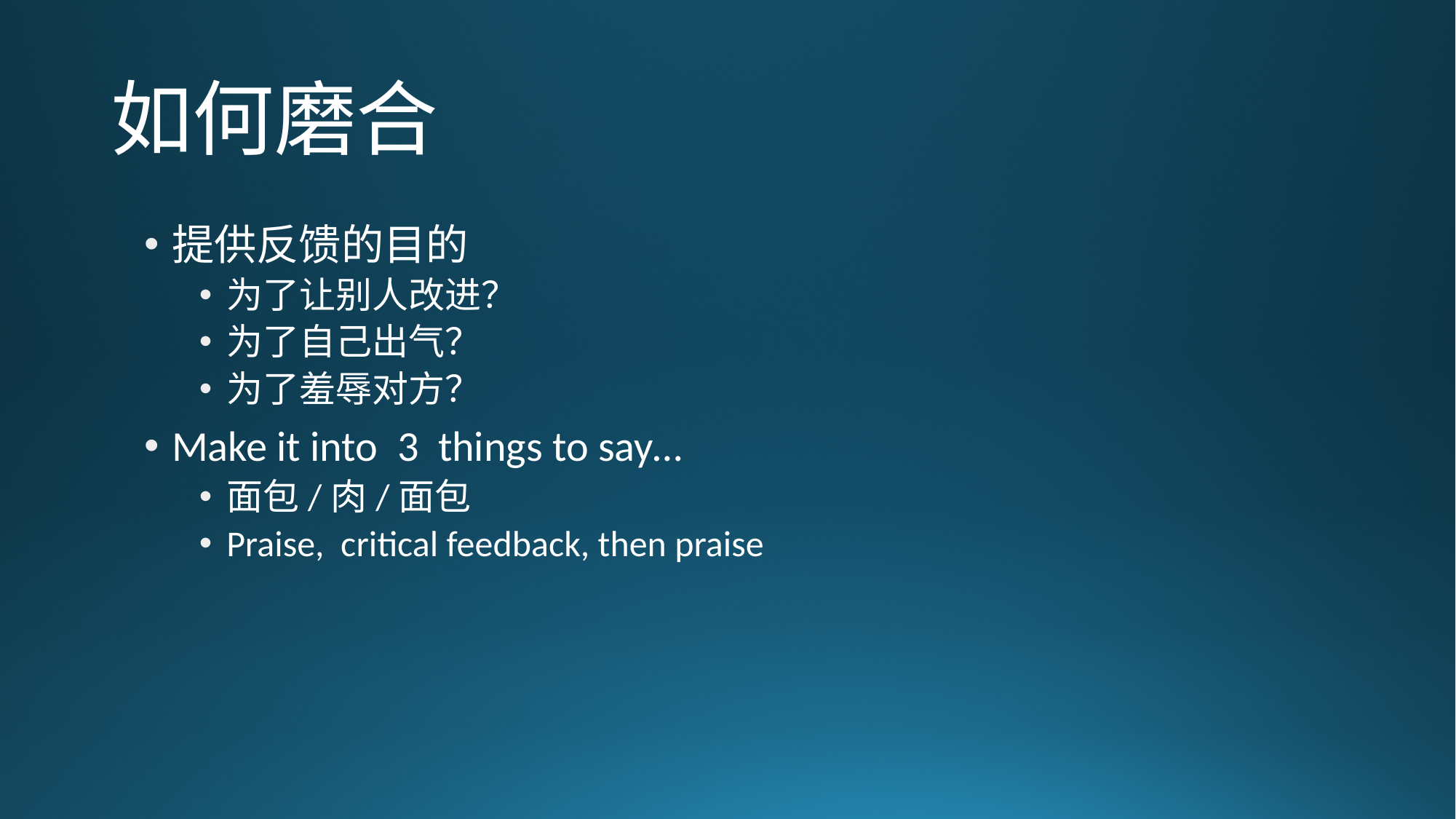

# 如何磨合
提供反馈的目的
为了让别人改进？
为了自己出气？
为了羞辱对方？
Make it into  3  things to say…
面包/肉/面包
Praise,  critical feedback, then praise